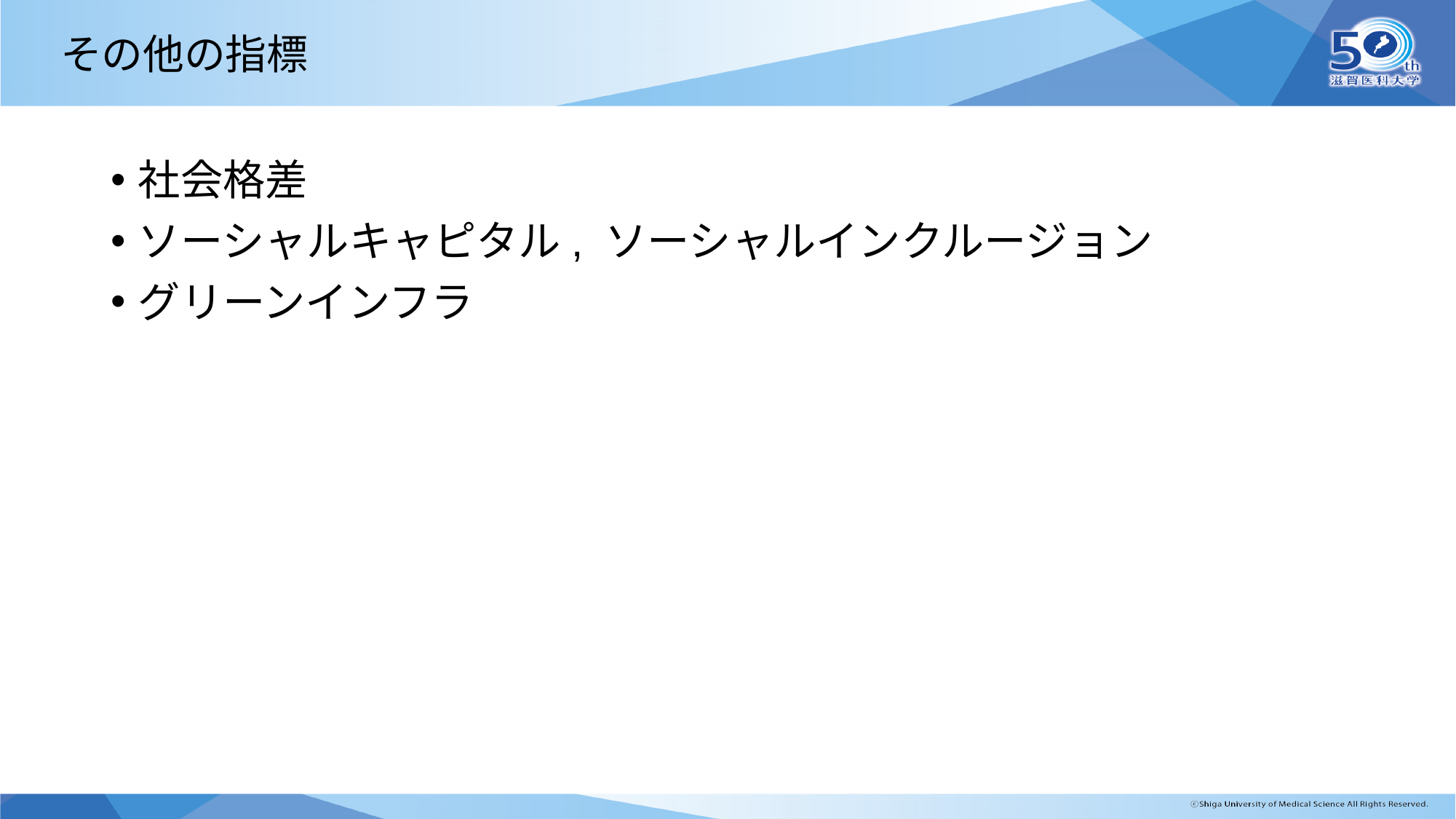

# その他の指標
社会格差
ソーシャルキャピタル, ソーシャルインクルージョン
グリーンインフラ